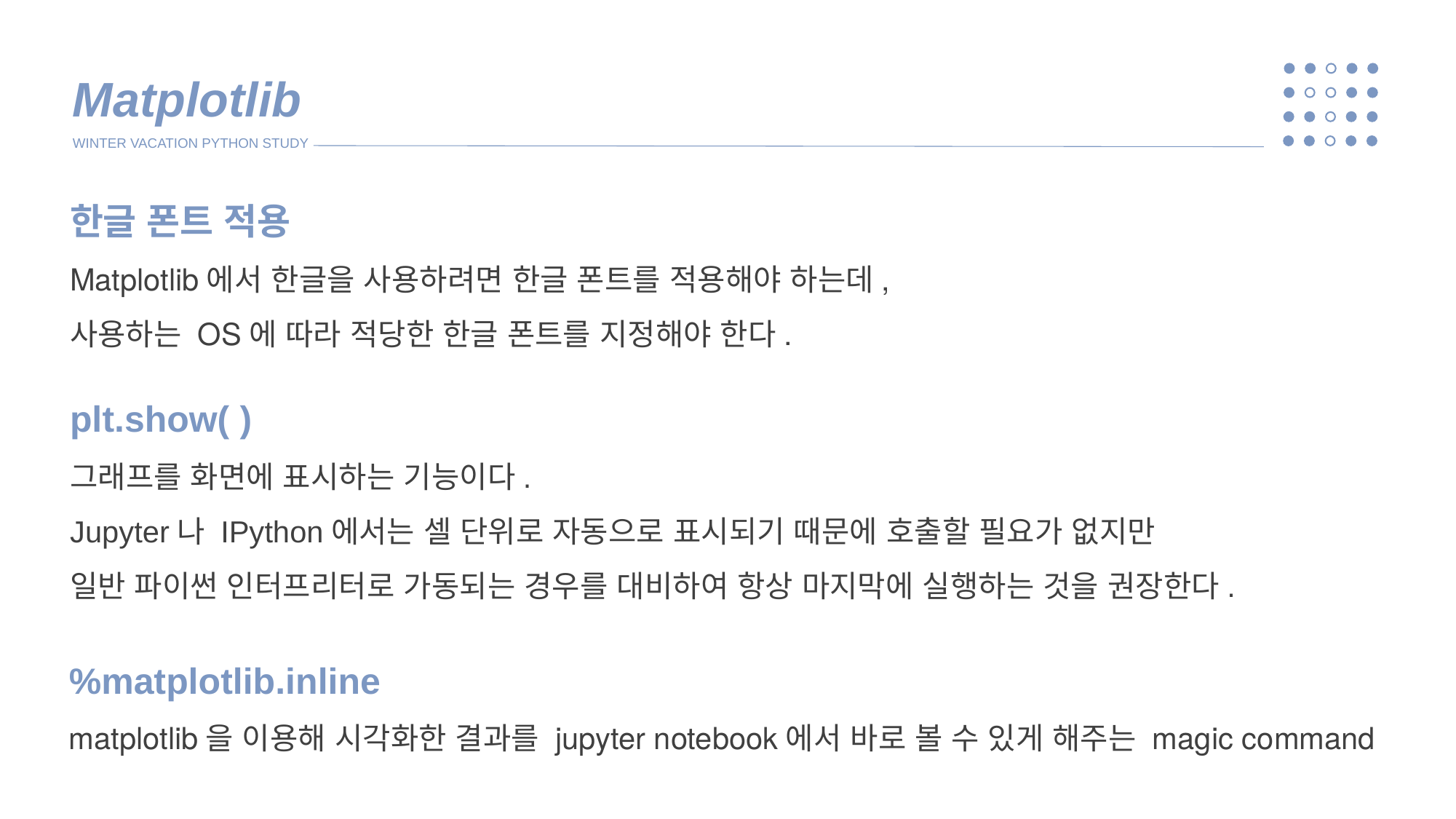

Matplotlib
WINTER VACATION PYTHON STUDY

한글 폰트 적용
Matplotlib에서 한글을 사용하려면 한글 폰트를 적용해야 하는데,
사용하는 OS에 따라 적당한 한글 폰트를 지정해야 한다.
plt.show( )
그래프를 화면에 표시하는 기능이다.
Jupyter나 IPython에서는 셀 단위로 자동으로 표시되기 때문에 호출할 필요가 없지만
일반 파이썬 인터프리터로 가동되는 경우를 대비하여 항상 마지막에 실행하는 것을 권장한다.
%matplotlib.inline
matplotlib을 이용해 시각화한 결과를 jupyter notebook에서 바로 볼 수 있게 해주는 magic command